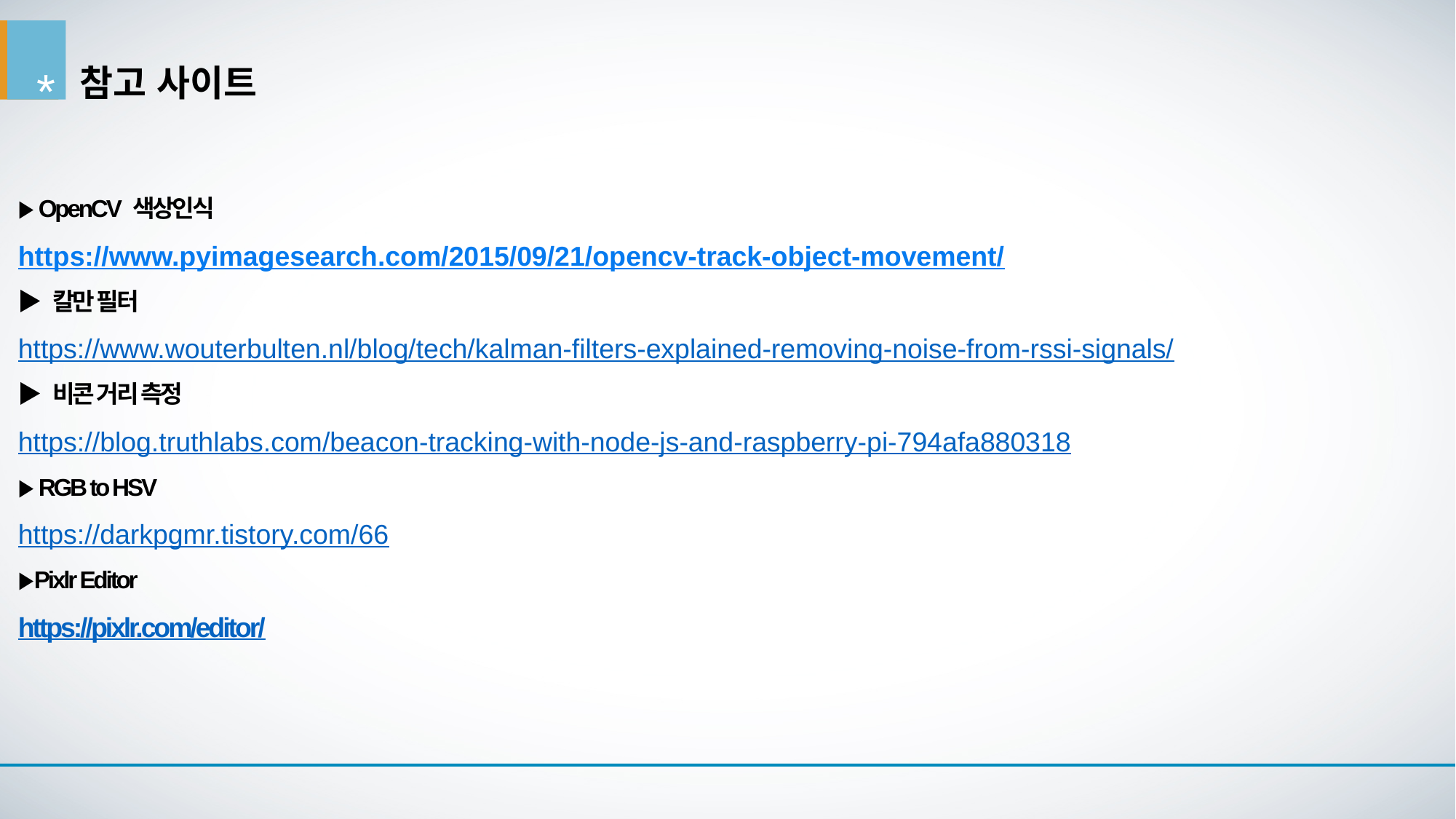

참고 사이트
*
▶ OpenCV 색상인식
https://www.pyimagesearch.com/2015/09/21/opencv-track-object-movement/
▶ 칼만 필터
https://www.wouterbulten.nl/blog/tech/kalman-filters-explained-removing-noise-from-rssi-signals/
▶ 비콘 거리 측정
https://blog.truthlabs.com/beacon-tracking-with-node-js-and-raspberry-pi-794afa880318
▶ RGB to HSV
https://darkpgmr.tistory.com/66
▶Pixlr Editor
https://pixlr.com/editor/